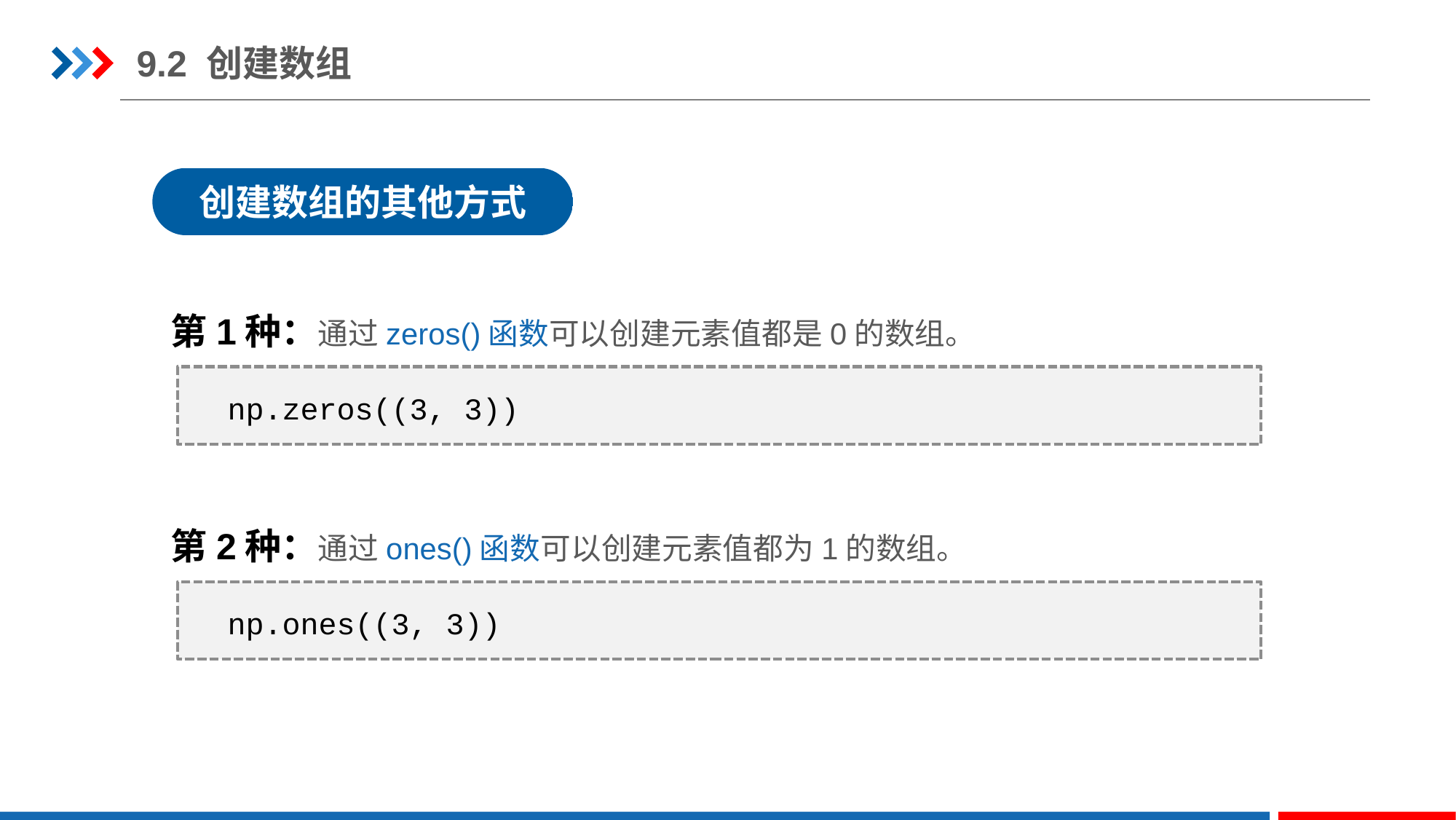

9.2 创建数组
创建数组的其他方式
第1种：通过zeros()函数可以创建元素值都是0的数组。

np.zeros((3, 3))
第2种：通过ones()函数可以创建元素值都为1的数组。

np.ones((3, 3))